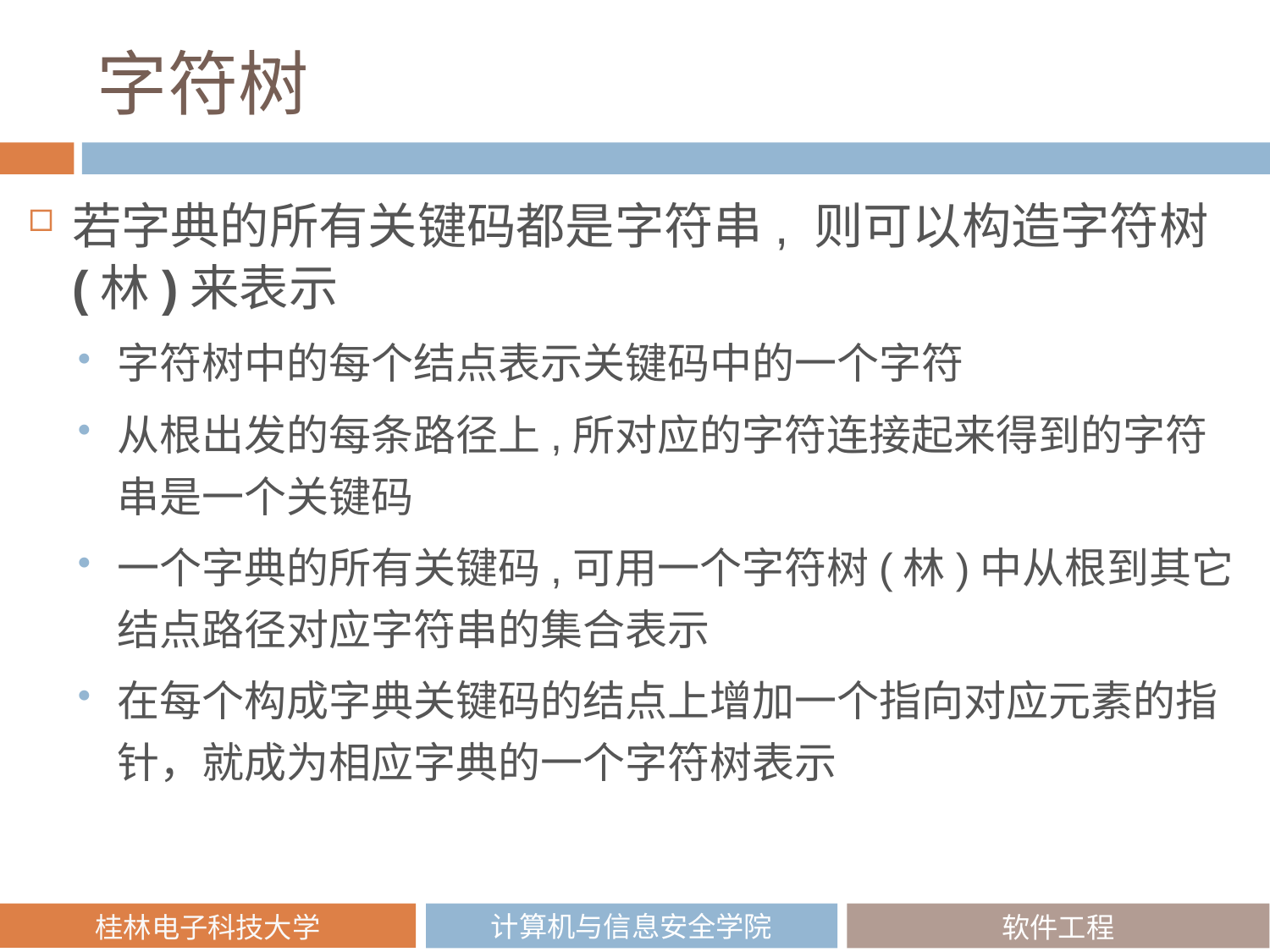

# 字符树
若字典的所有关键码都是字符串, 则可以构造字符树(林)来表示
字符树中的每个结点表示关键码中的一个字符
从根出发的每条路径上,所对应的字符连接起来得到的字符串是一个关键码
一个字典的所有关键码,可用一个字符树(林)中从根到其它结点路径对应字符串的集合表示
在每个构成字典关键码的结点上增加一个指向对应元素的指针，就成为相应字典的一个字符树表示